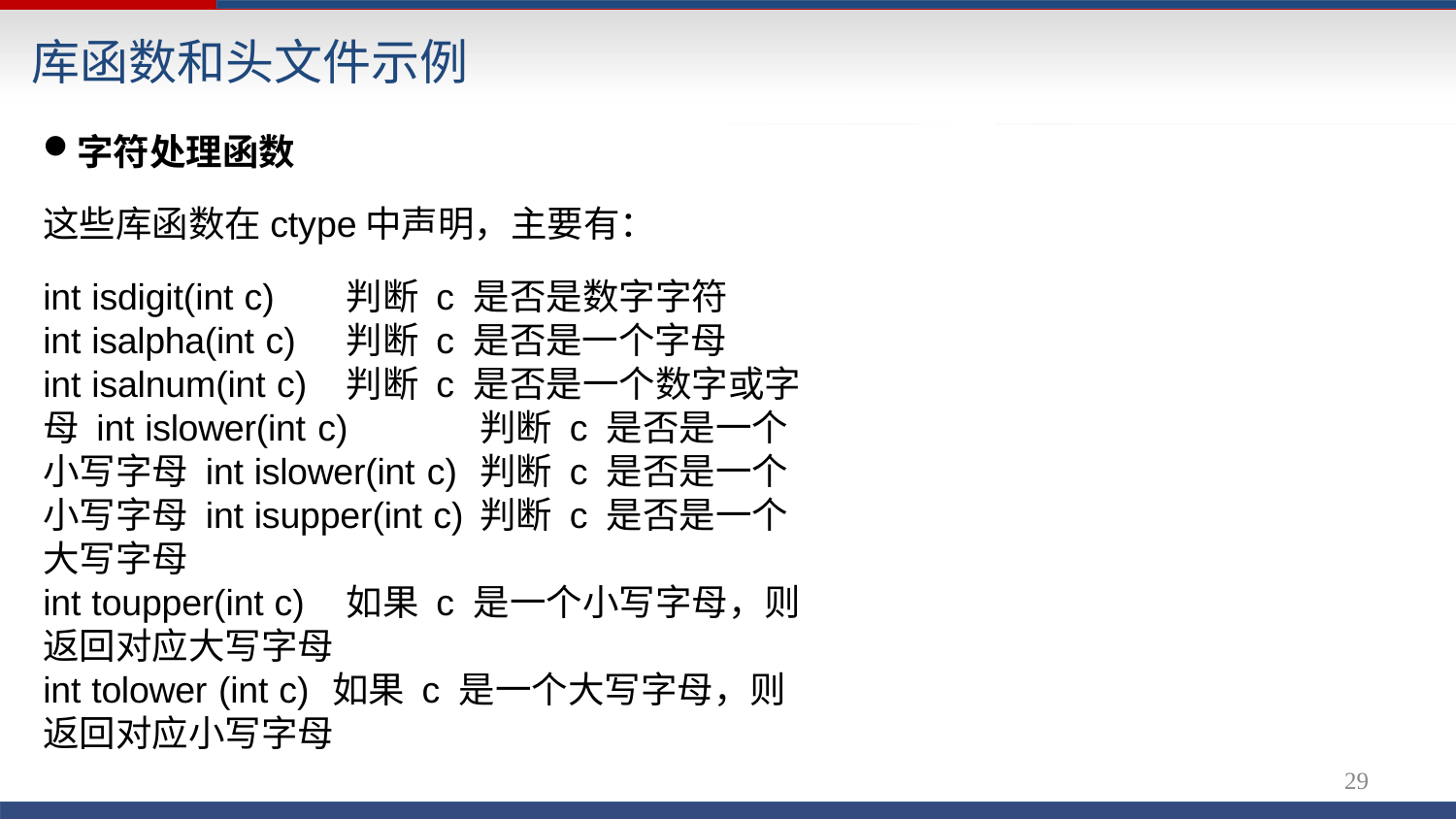

# 库函数和头文件示例
字符处理函数

这些库函数在ctype中声明，主要有：

int isdigit(int c)	判断 c 是否是数字字符
int isalpha(int c)	判断 c 是否是一个字母
int isalnum(int c)	判断 c 是否是一个数字或字母 int islower(int c)	判断 c 是否是一个小写字母 int islower(int c)	判断 c 是否是一个小写字母 int isupper(int c)	判断 c 是否是一个大写字母
int toupper(int c)	如果 c 是一个小写字母，则返回对应大写字母
int tolower (int c)	如果 c 是一个大写字母，则返回对应小写字母
29